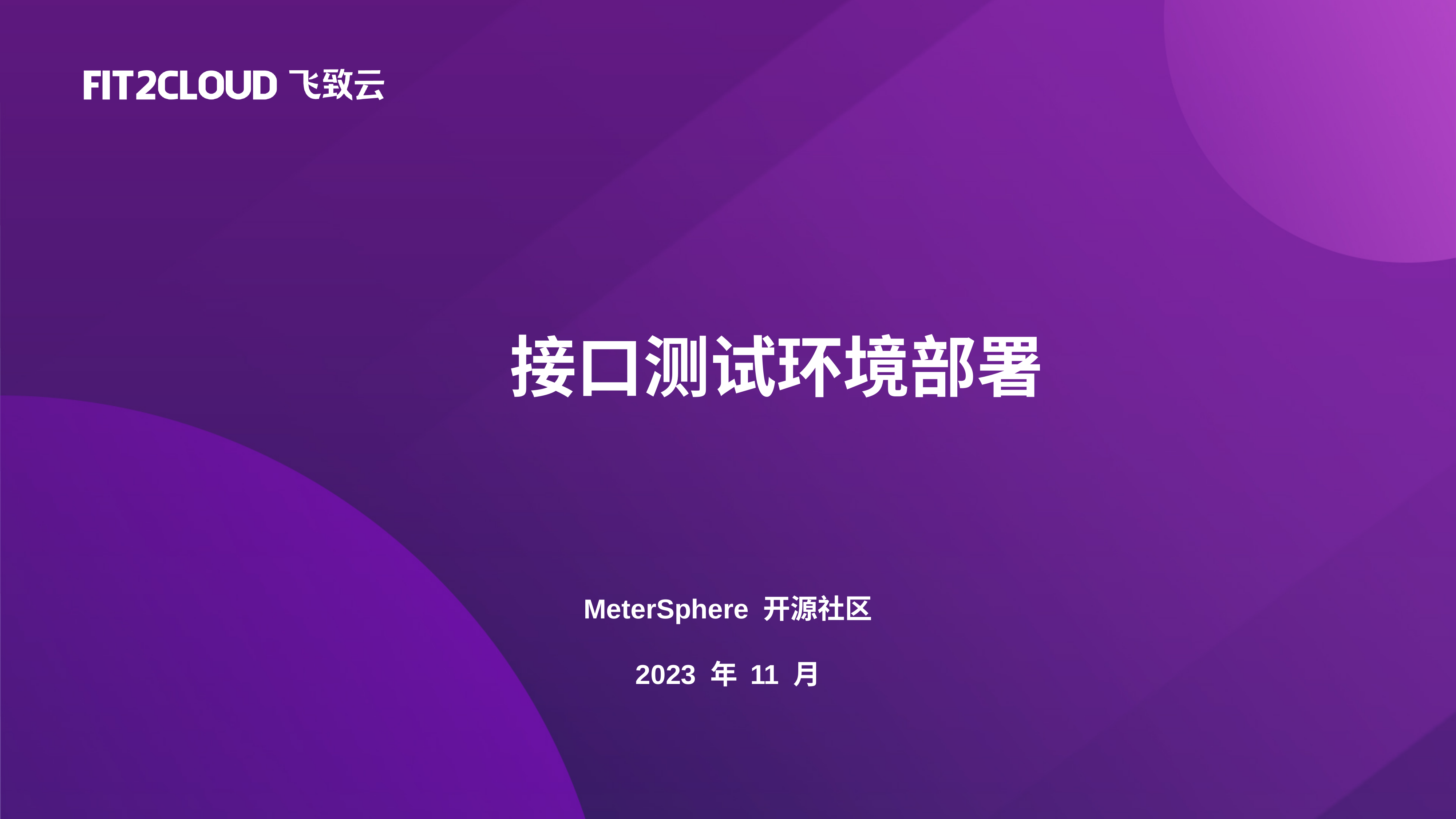

接口测试环境部署
MeterSphere 开源社区

2023 年 11 月